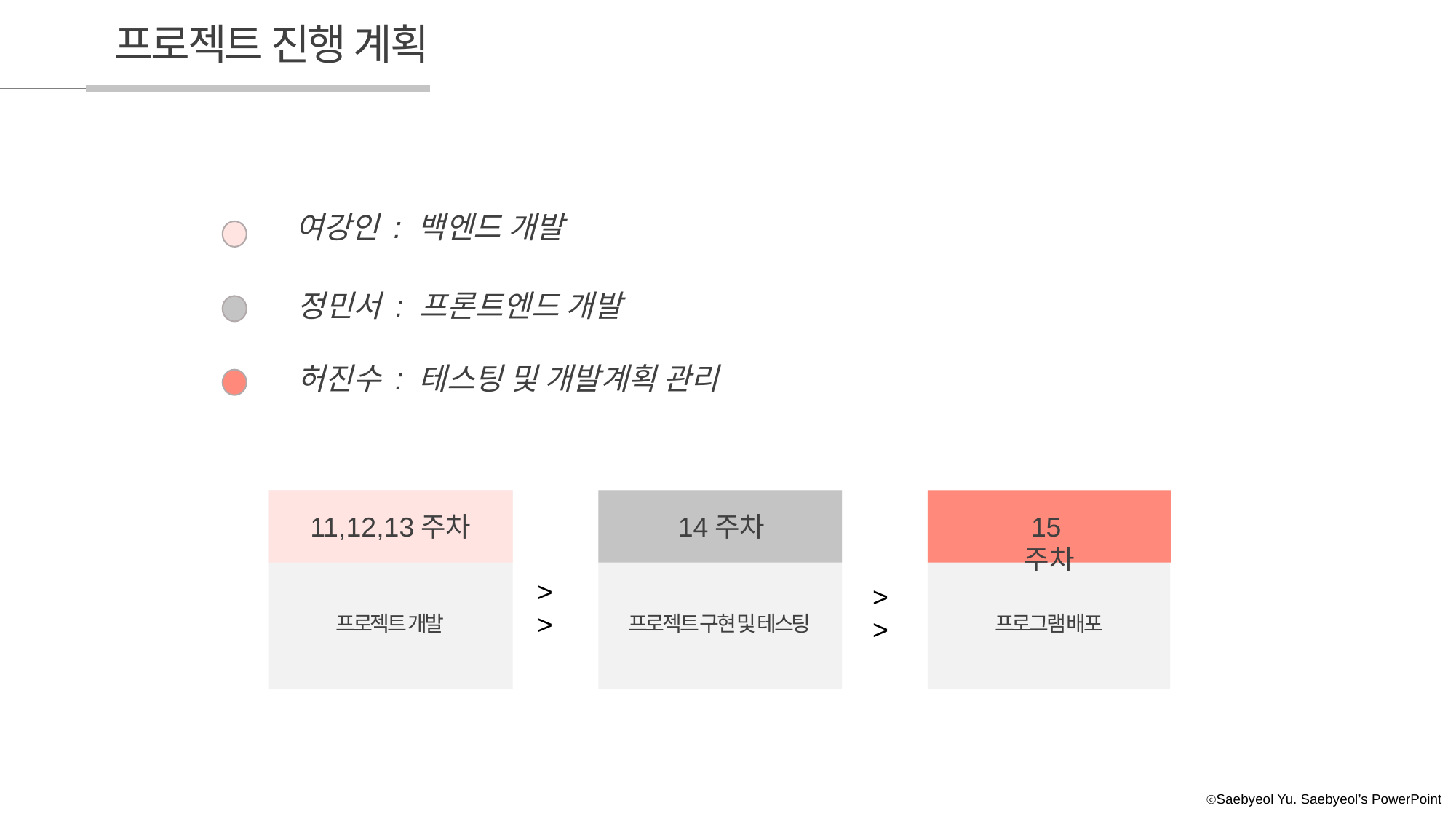

프로젝트 진행 계획
여강인 : 백엔드 개발

정민서 : 프론트엔드 개발

허진수 : 테스팅 및 개발계획 관리

11,12,13주차
14주차
15주차
>>
>>
프로젝트 개발
프로젝트 구현 및 테스팅
프로그램 배포